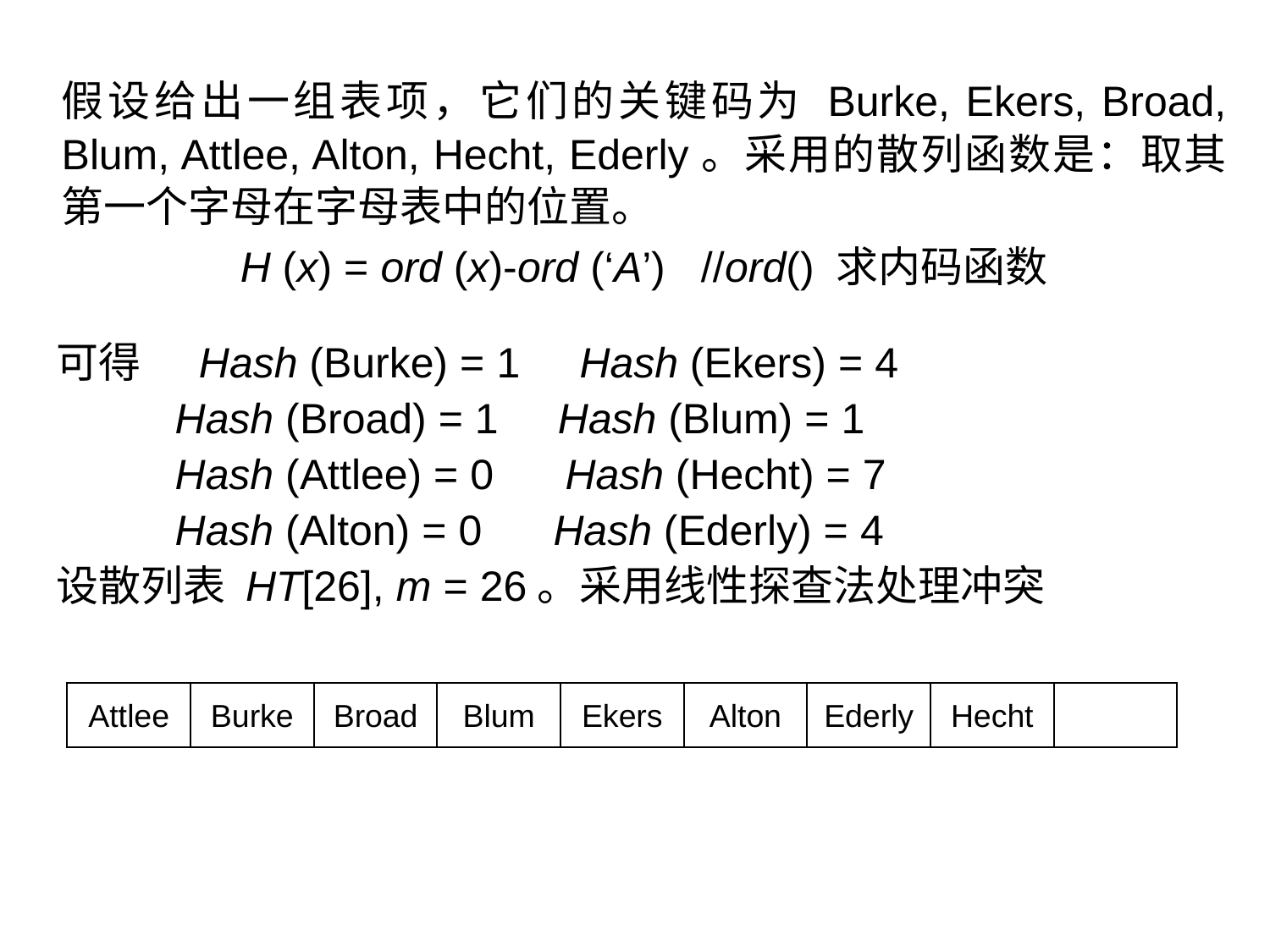

假设给出一组表项，它们的关键码为 Burke, Ekers, Broad, Blum, Attlee, Alton, Hecht, Ederly。采用的散列函数是：取其第一个字母在字母表中的位置。
H (x) = ord (x)-ord (‘A’)   //ord() 求内码函数
可得     Hash (Burke) = 1     Hash (Ekers) = 4
          Hash (Broad) = 1     Hash (Blum) = 1
          Hash (Attlee) = 0      Hash (Hecht) = 7
          Hash (Alton) = 0      Hash (Ederly) = 4
设散列表 HT[26], m = 26。采用线性探查法处理冲突
Attlee
Burke
Broad
Ekers
Alton
Ederly
Hecht

Blum